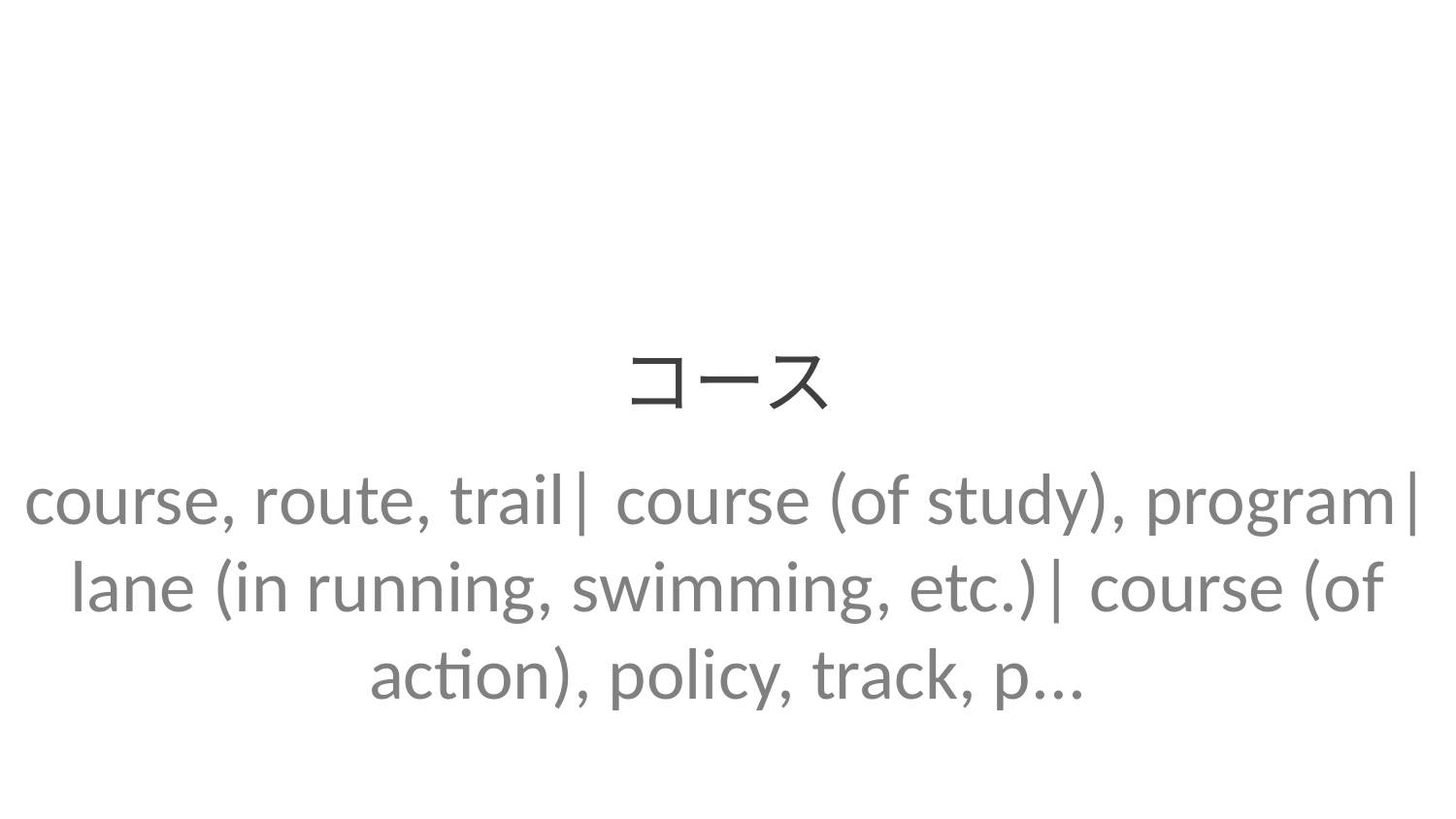

コース
course, route, trail| course (of study), program| lane (in running, swimming, etc.)| course (of action), policy, track, p...